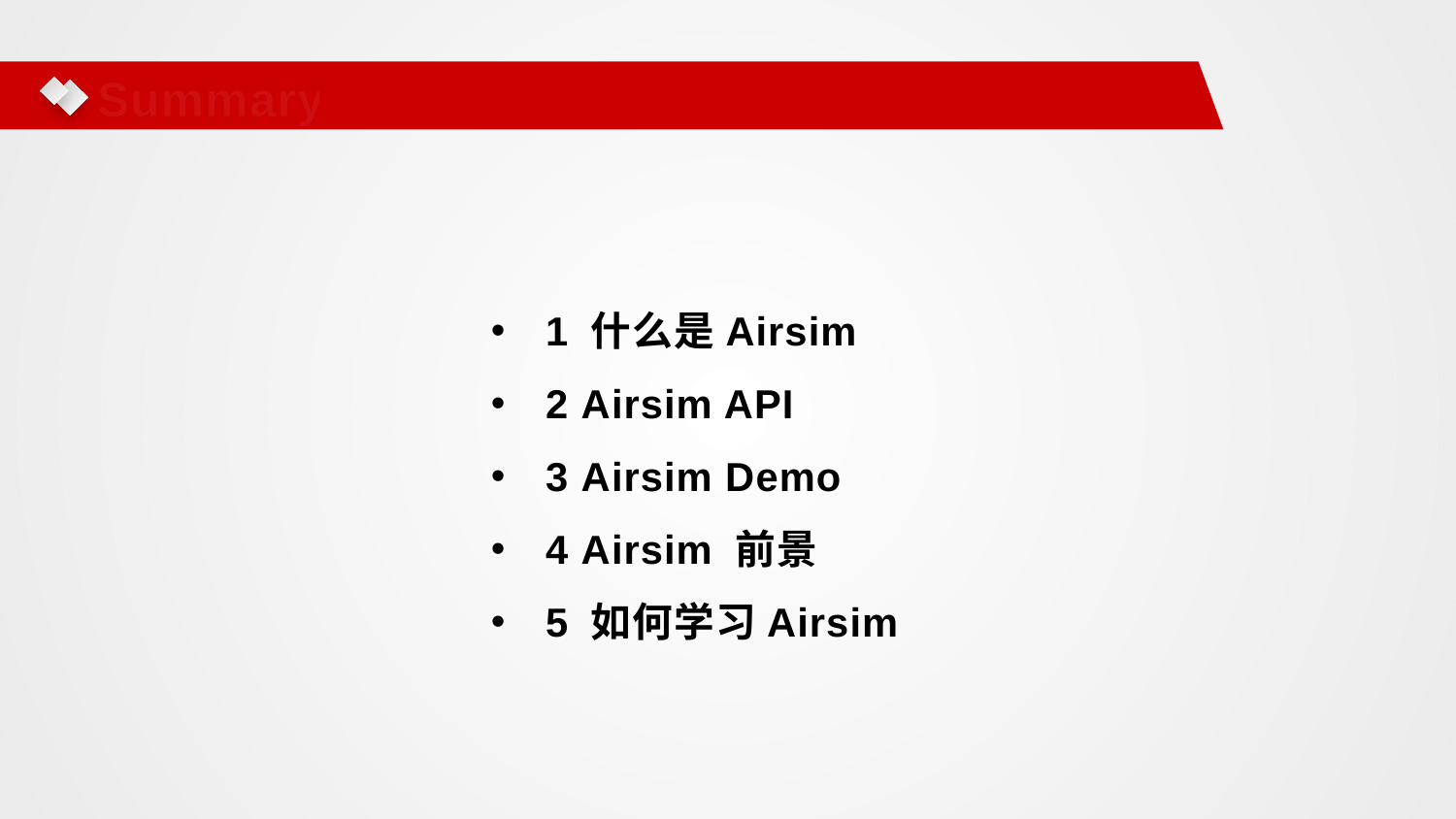

Summary
1 什么是Airsim
2 Airsim API
3 Airsim Demo
4 Airsim 前景
5 如何学习Airsim